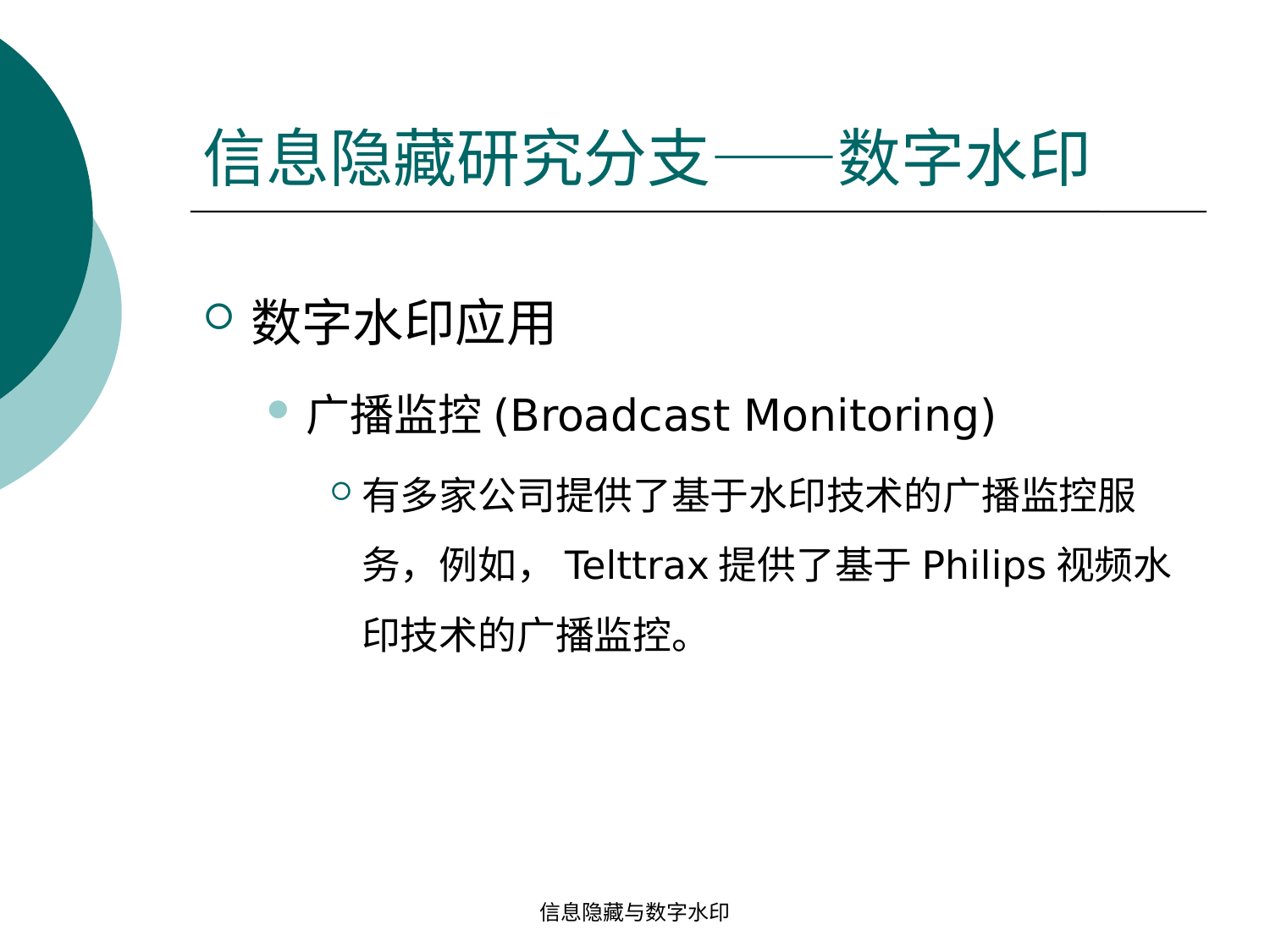

# 信息隐藏研究分支——数字水印
数字水印应用
广播监控(Broadcast Monitoring)
有多家公司提供了基于水印技术的广播监控服务，例如，Telttrax提供了基于Philips视频水印技术的广播监控。

信息隐藏与数字水印
69